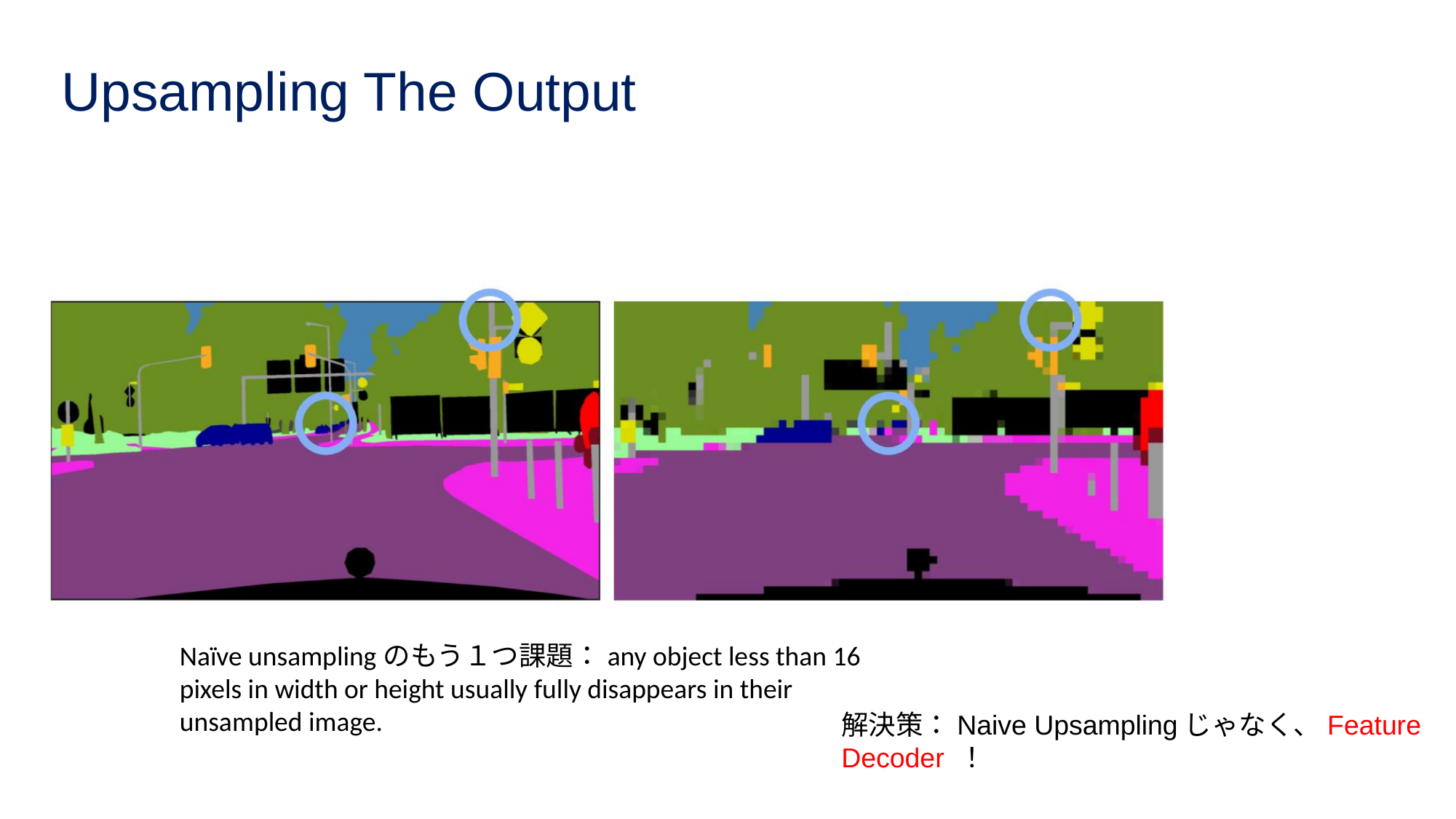

Upsampling The Output
Naïve unsamplingのもう１つ課題：any object less than 16 pixels in width or height usually fully disappears in their unsampled image.
解決策：Naive Upsamplingじゃなく、Feature Decoder ！